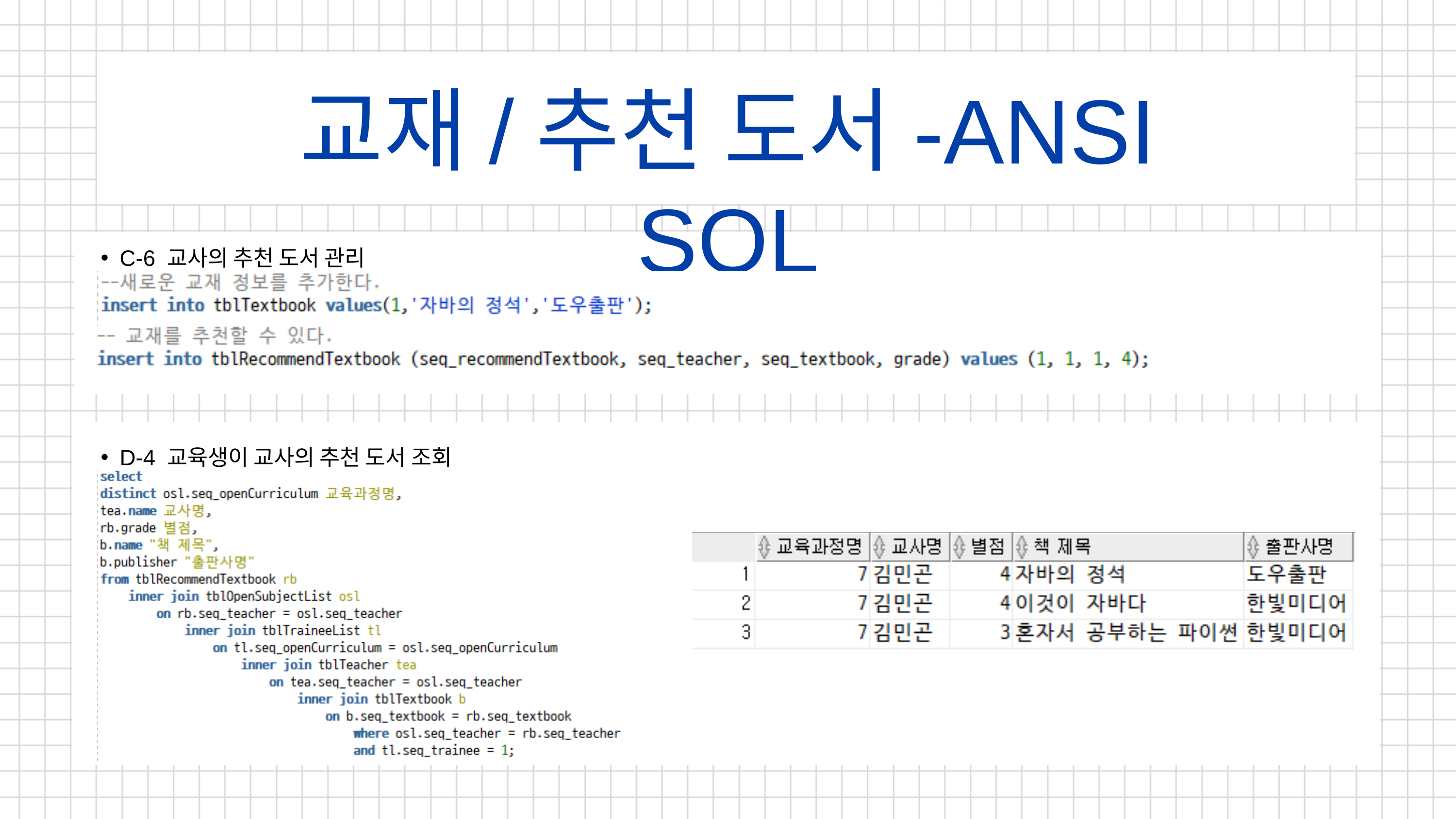

교재/추천 도서-ANSI SQL

C-6 교사의 추천 도서 관리

D-4 교육생이 교사의 추천 도서 조회